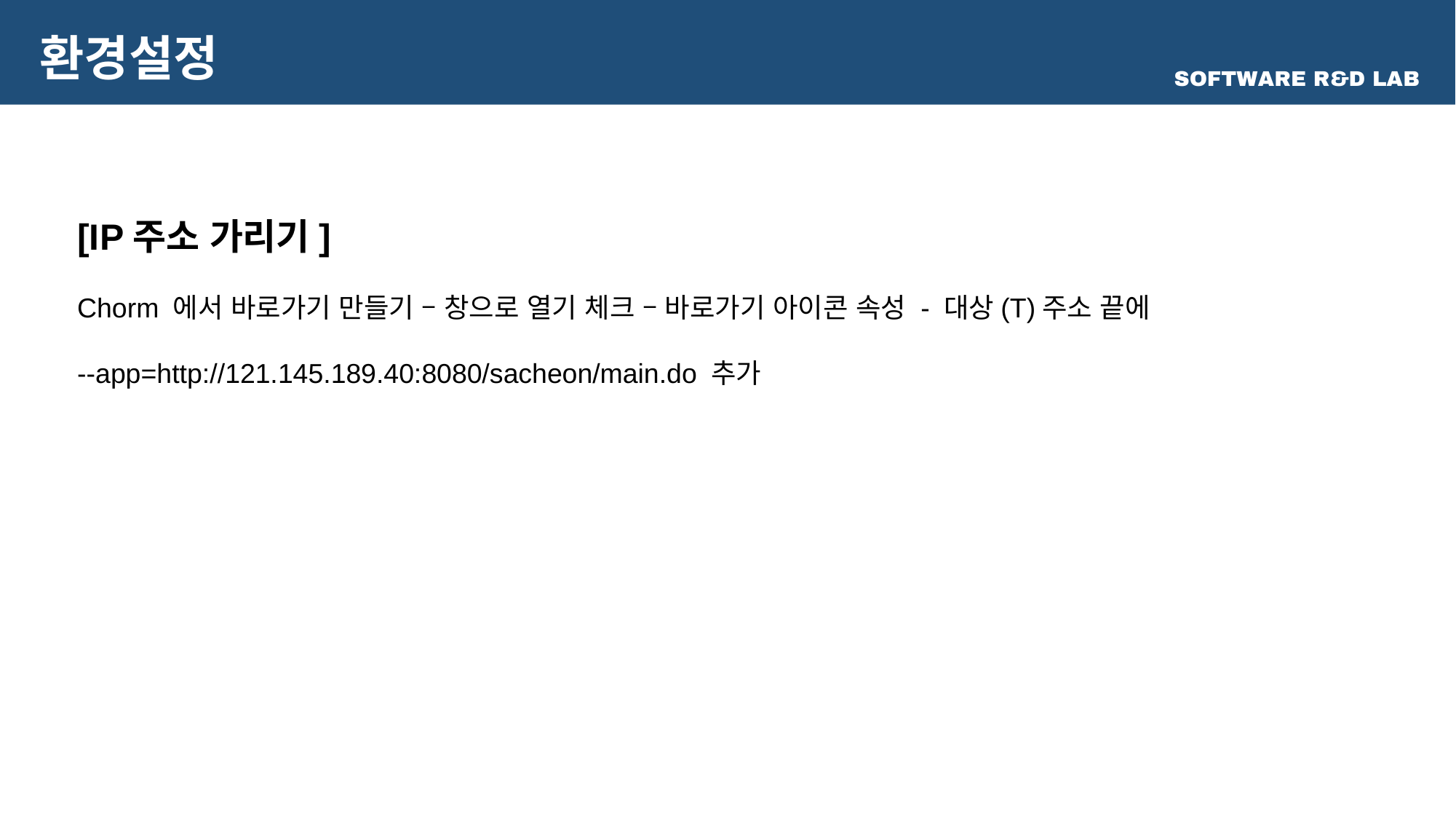

환경설정
SOFTWARE R&D LAB
[IP주소 가리기]
Chorm 에서 바로가기 만들기 – 창으로 열기 체크 – 바로가기 아이콘 속성 - 대상(T)주소 끝에
--app=http://121.145.189.40:8080/sacheon/main.do 추가